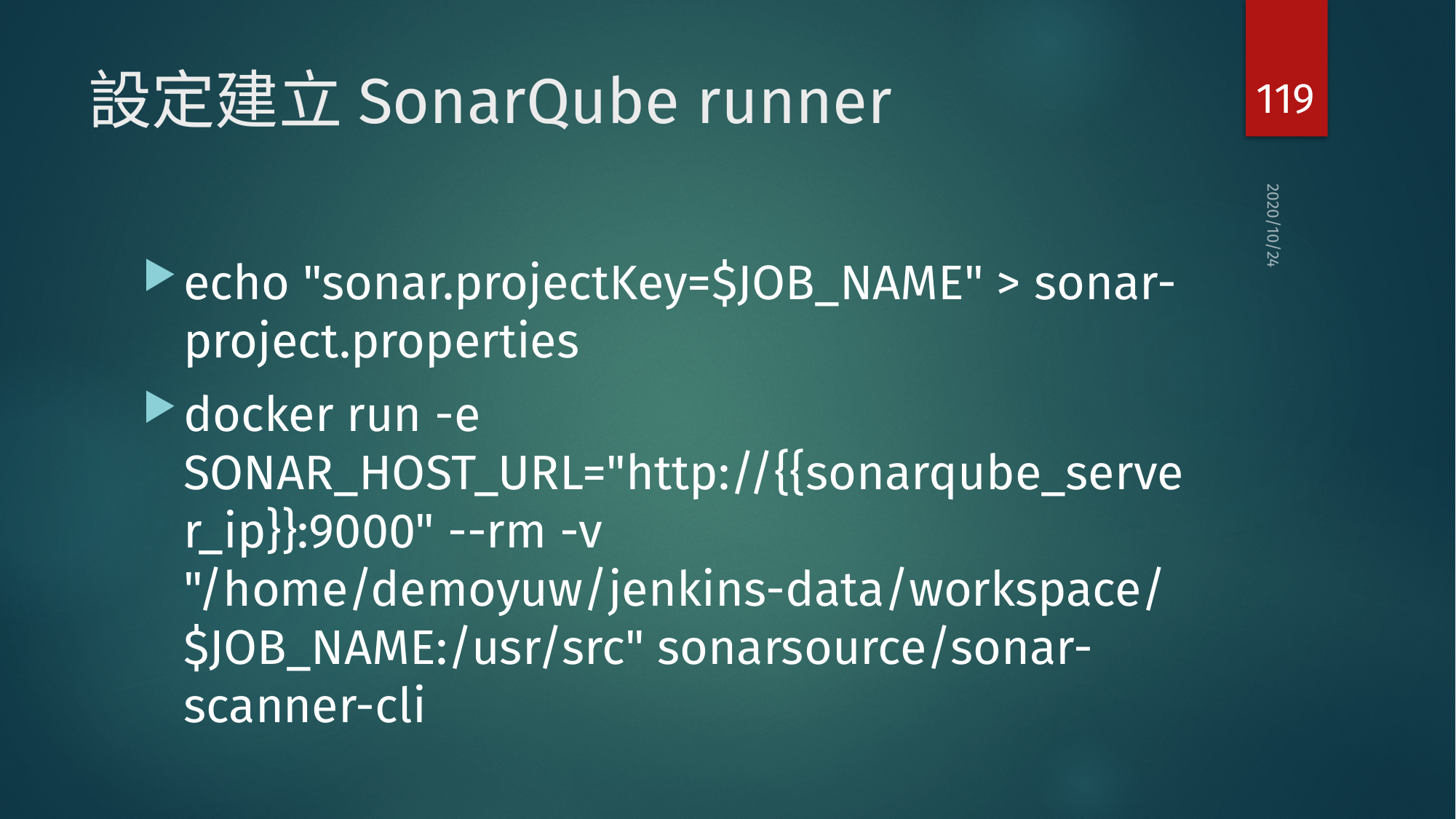

119
# 設定建立SonarQube runner
2020/10/24
echo "sonar.projectKey=$JOB_NAME" > sonar-project.properties
docker run -e SONAR_HOST_URL="http://{{sonarqube_server_ip}}:9000" --rm -v "/home/demoyuw/jenkins-data/workspace/$JOB_NAME:/usr/src" sonarsource/sonar-scanner-cli